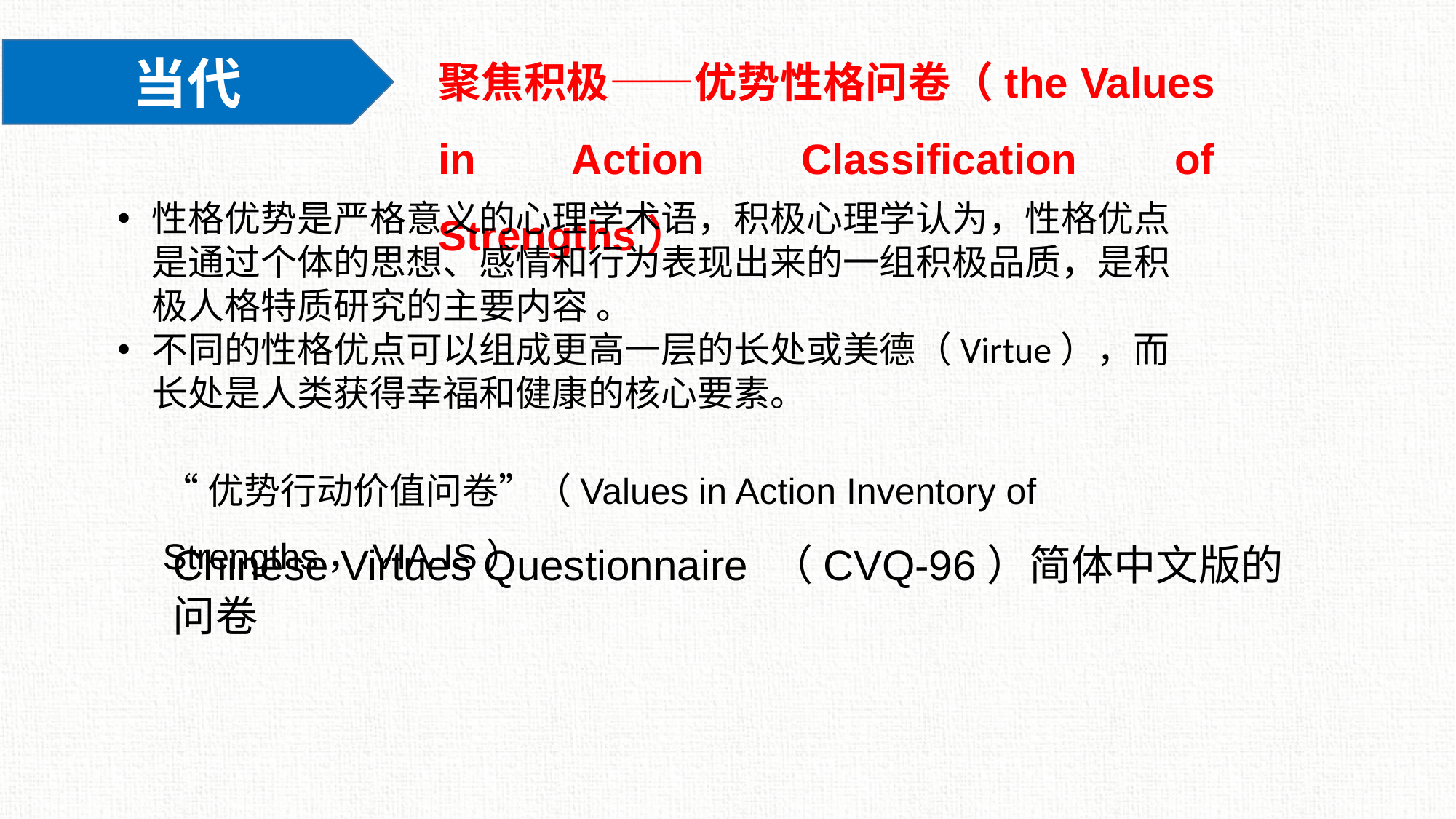

聚焦积极——优势性格问卷（the Values in Action Classification of Strengths）

当代
性格优势是严格意义的心理学术语，积极心理学认为，性格优点是通过个体的思想、感情和行为表现出来的一组积极品质，是积极人格特质研究的主要内容 。
不同的性格优点可以组成更高一层的长处或美德（Virtue），而长处是人类获得幸福和健康的核心要素。
“优势行动价值问卷”（Values in Action Inventory of Strengths，VIA-IS）
Chinese Virtues Questionnaire （CVQ-96）简体中文版的问卷